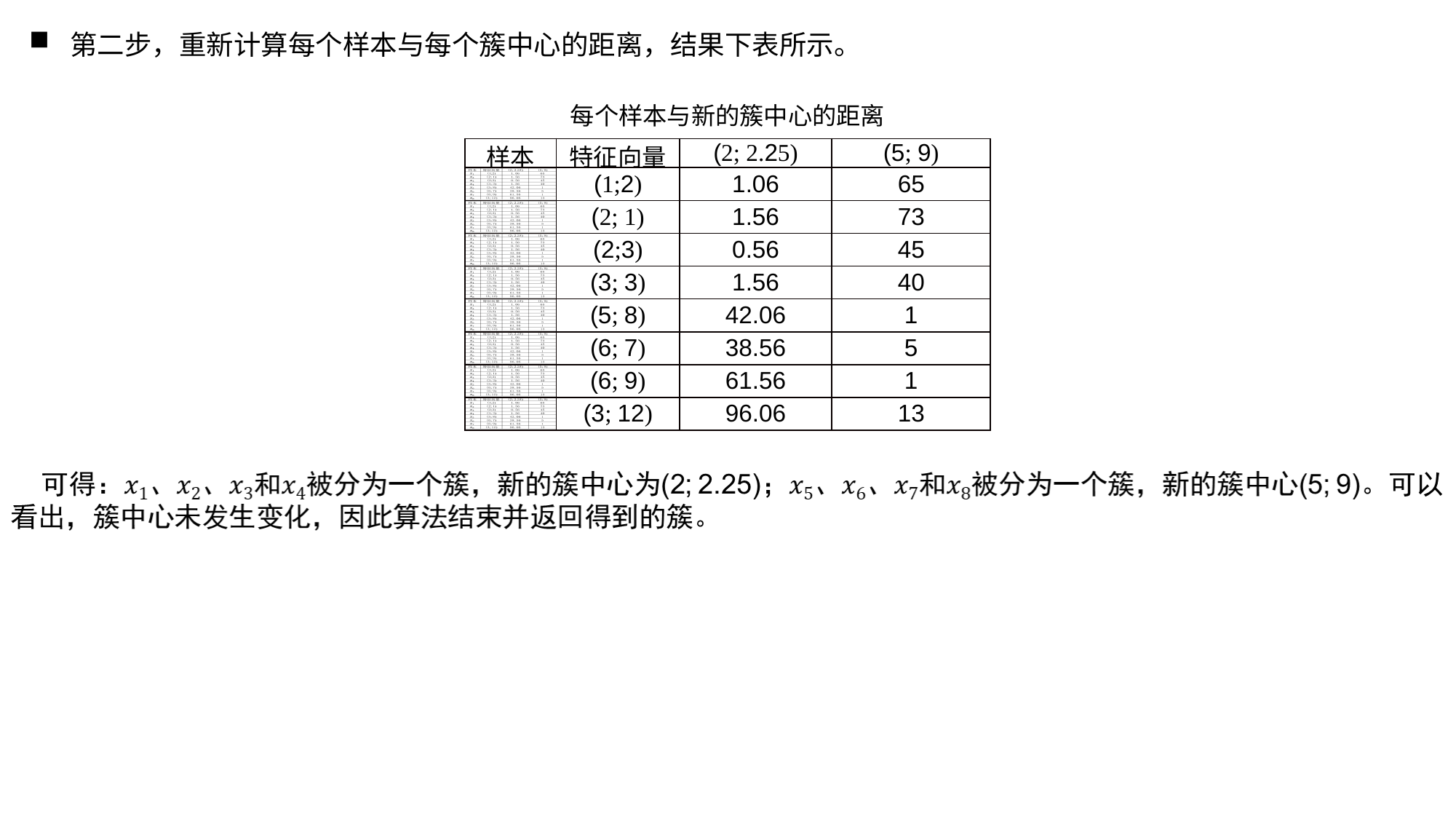

第二步，重新计算每个样本与每个簇中心的距离，结果下表所示。

每个样本与新的簇中心的距离
| 样本 | 特征向量 | (2; 2.25) | (5; 9) |
| --- | --- | --- | --- |
|  | (1;2) | 1.06 | 65 |
|  | (2; 1) | 1.56 | 73 |
|  | (2;3) | 0.56 | 45 |
|  | (3; 3) | 1.56 | 40 |
|  | (5; 8) | 42.06 | 1 |
|  | (6; 7) | 38.56 | 5 |
|  | (6; 9) | 61.56 | 1 |
|  | (3; 12) | 96.06 | 13 |